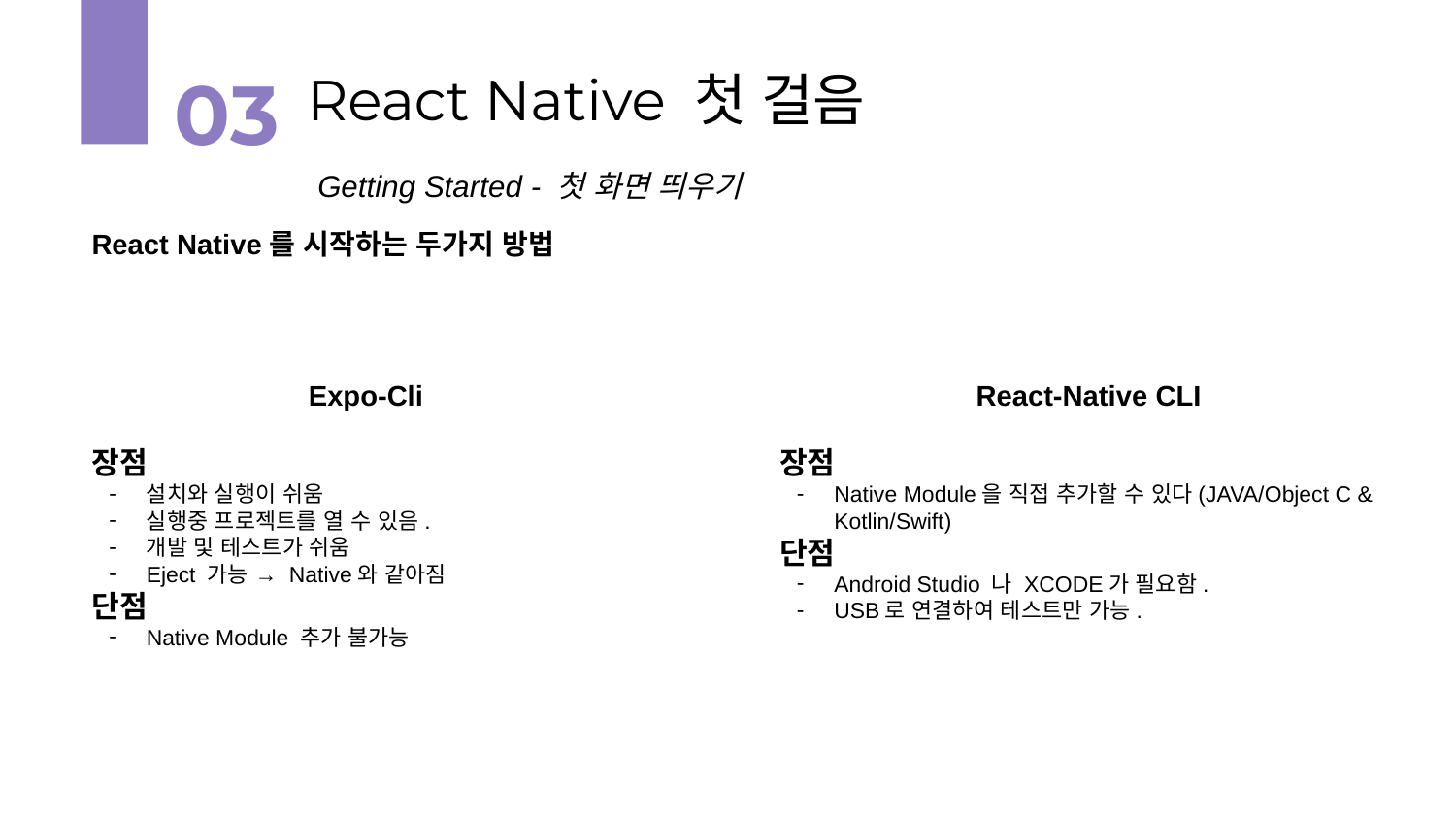

03
React Native 첫 걸음
Getting Started - 첫 화면 띄우기
React Native를 시작하는 두가지 방법
Expo-Cli
React-Native CLI
장점
설치와 실행이 쉬움
실행중 프로젝트를 열 수 있음.
개발 및 테스트가 쉬움
Eject 가능 → Native와 같아짐
단점
Native Module 추가 불가능

장점
Native Module을 직접 추가할 수 있다(JAVA/Object C & Kotlin/Swift)
단점
Android Studio 나 XCODE가 필요함.
USB로 연결하여 테스트만 가능.